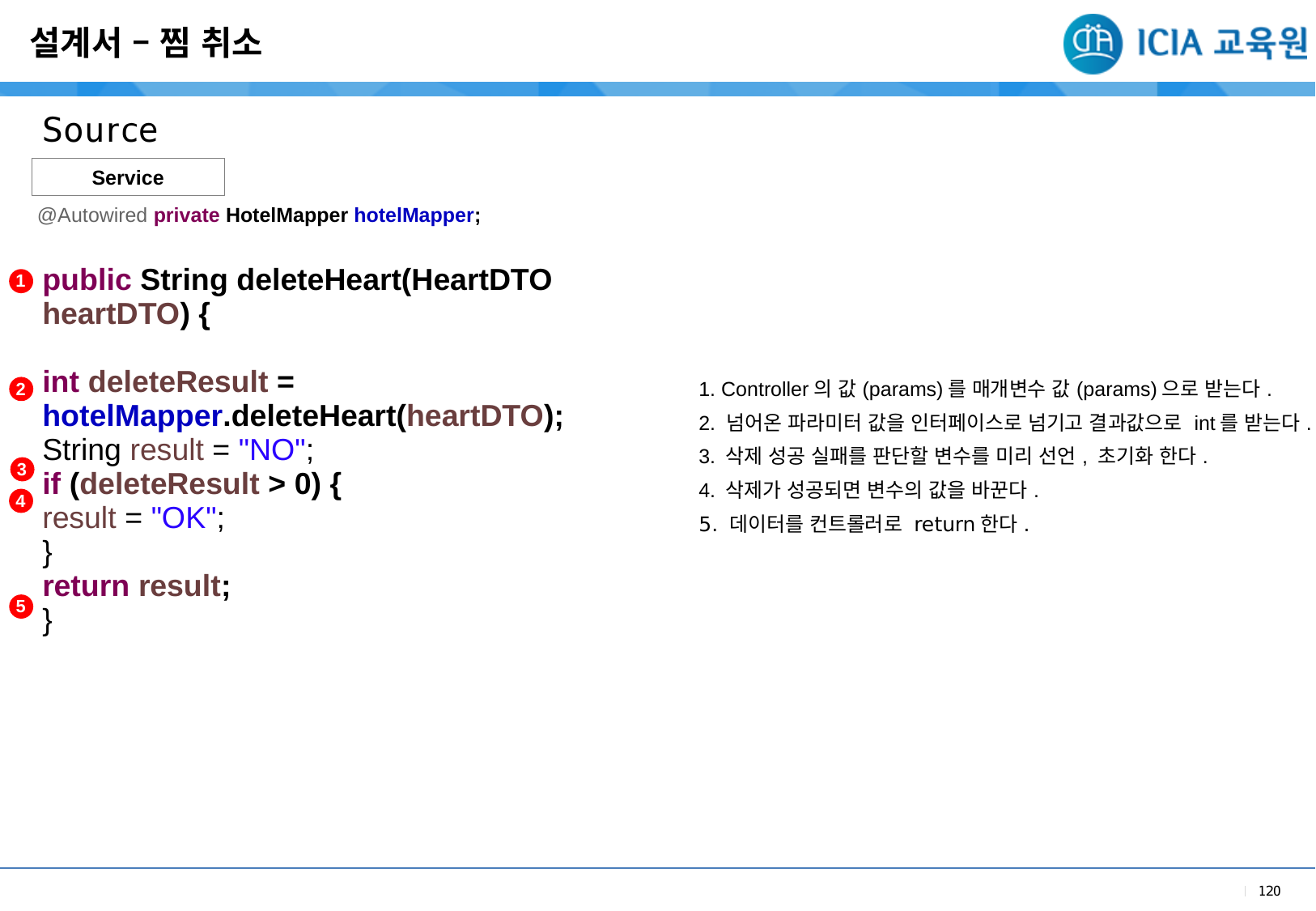

설계서 – 찜 취소
Source
Service
@Autowired private HotelMapper hotelMapper;
|  |
| --- |
| 1. Controller의 값(params)를 매개변수 값(params)으로 받는다. 2. 넘어온 파라미터 값을 인터페이스로 넘기고 결과값으로 int를 받는다. 3. 삭제 성공 실패를 판단할 변수를 미리 선언, 초기화 한다. 4. 삭제가 성공되면 변수의 값을 바꾼다. 5. 데이터를 컨트롤러로 return한다. |
| public String deleteHeart(HeartDTO heartDTO) { int deleteResult = hotelMapper.deleteHeart(heartDTO); String result = "NO"; if (deleteResult > 0) { result = "OK"; } return result; } |
| --- |
1

2

3

4

5